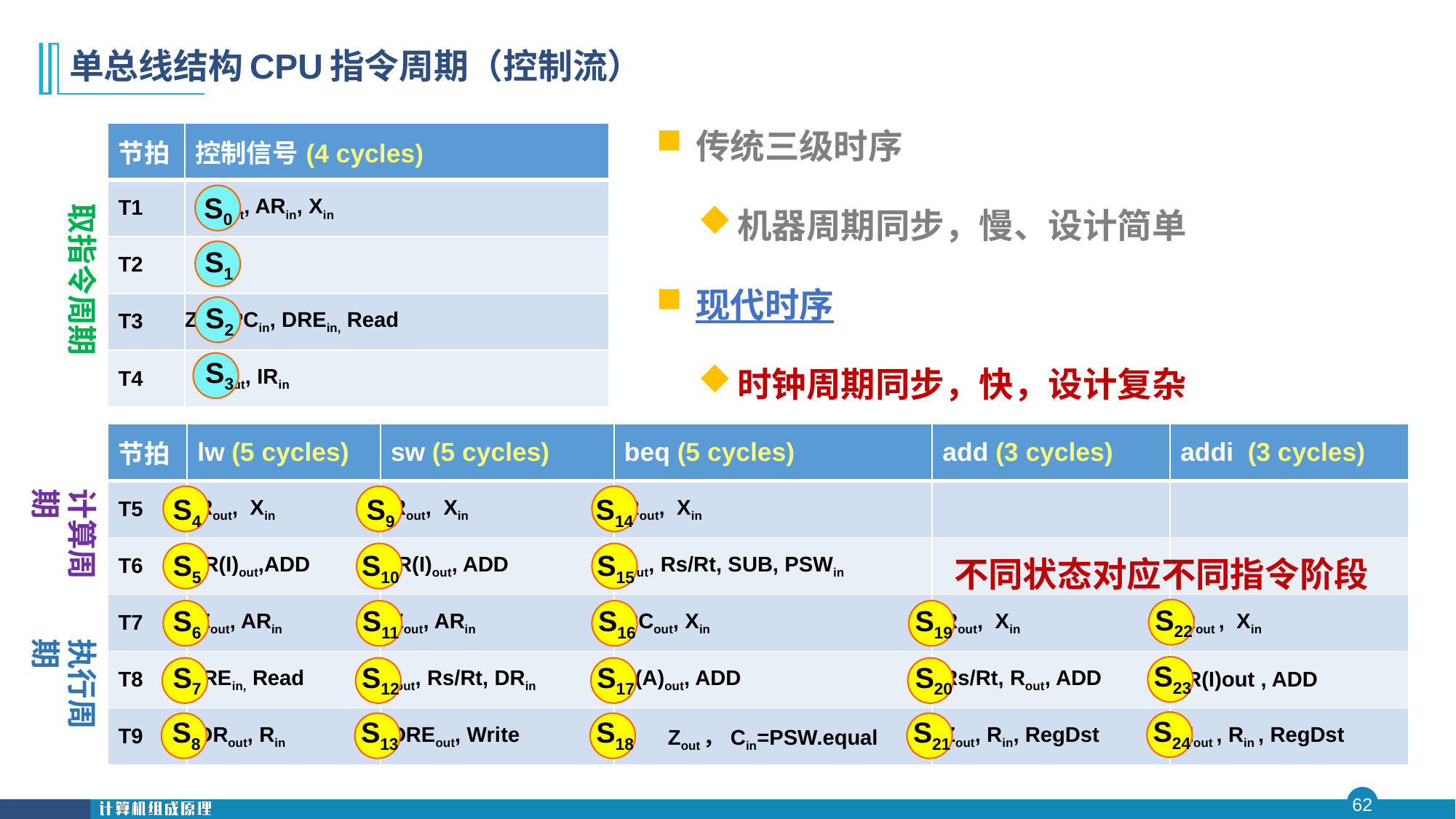

# 单总线结构CPU指令周期（控制流）
传统三级时序
机器周期同步，慢、设计简单
现代时序
时钟周期同步，快，设计复杂
| 节拍 | 控制信号(4 cycles) |
| --- | --- |
| T1 | PCout, ARin, Xin |
| T2 | +4 |
| T3 | Zout, PCin, DREin, Read |
| T4 | DRout, IRin |
S0

S1

S2

S3

取指令周期
| 节拍 | lw (5 cycles) | sw (5 cycles) | beq (5 cycles) | add (3 cycles) | addi (3 cycles) |
| --- | --- | --- | --- | --- | --- |
| T5 | Rout, Xin | Rout, Xin | Rout, Xin |  |  |
| T6 | IR(I)out,ADD | IR(I)out, ADD | Rout, Rs/Rt, SUB, PSWin |  |  |
| T7 | Zout, ARin | Zout, ARin | PCout, Xin | Rout, Xin | Rout , Xin |
| T8 | DREin, Read | Rout, Rs/Rt, DRin | IR(A)out, ADD | Rs/Rt, Rout, ADD | IR(I)out , ADD |
| T9 | DRout, Rin | DREout, Write | Zout，Cin=PSW.equal | Zout, Rin, RegDst | Zout , Rin , RegDst |
计算周期
S4

S5

S6

S7

S8

S9

S10

S11

S12

S13

S14

S15

S16

S17

S18

不同状态对应不同指令阶段
S22

S23

S24

S19

S20

S21

执行周期